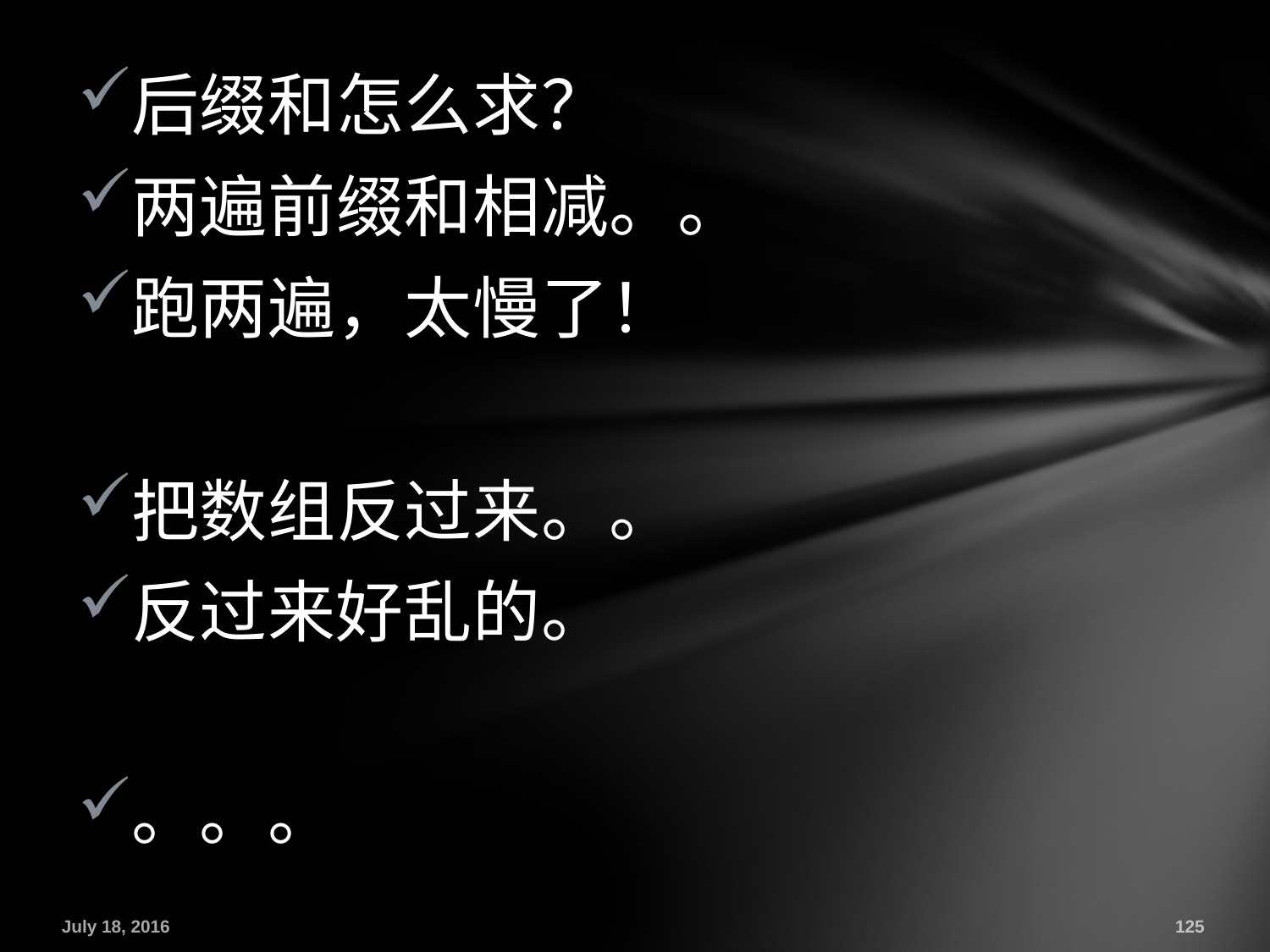

后缀和怎么求？
两遍前缀和相减。。
跑两遍，太慢了！

把数组反过来。。
反过来好乱的。

。。。
July 18, 2016

125